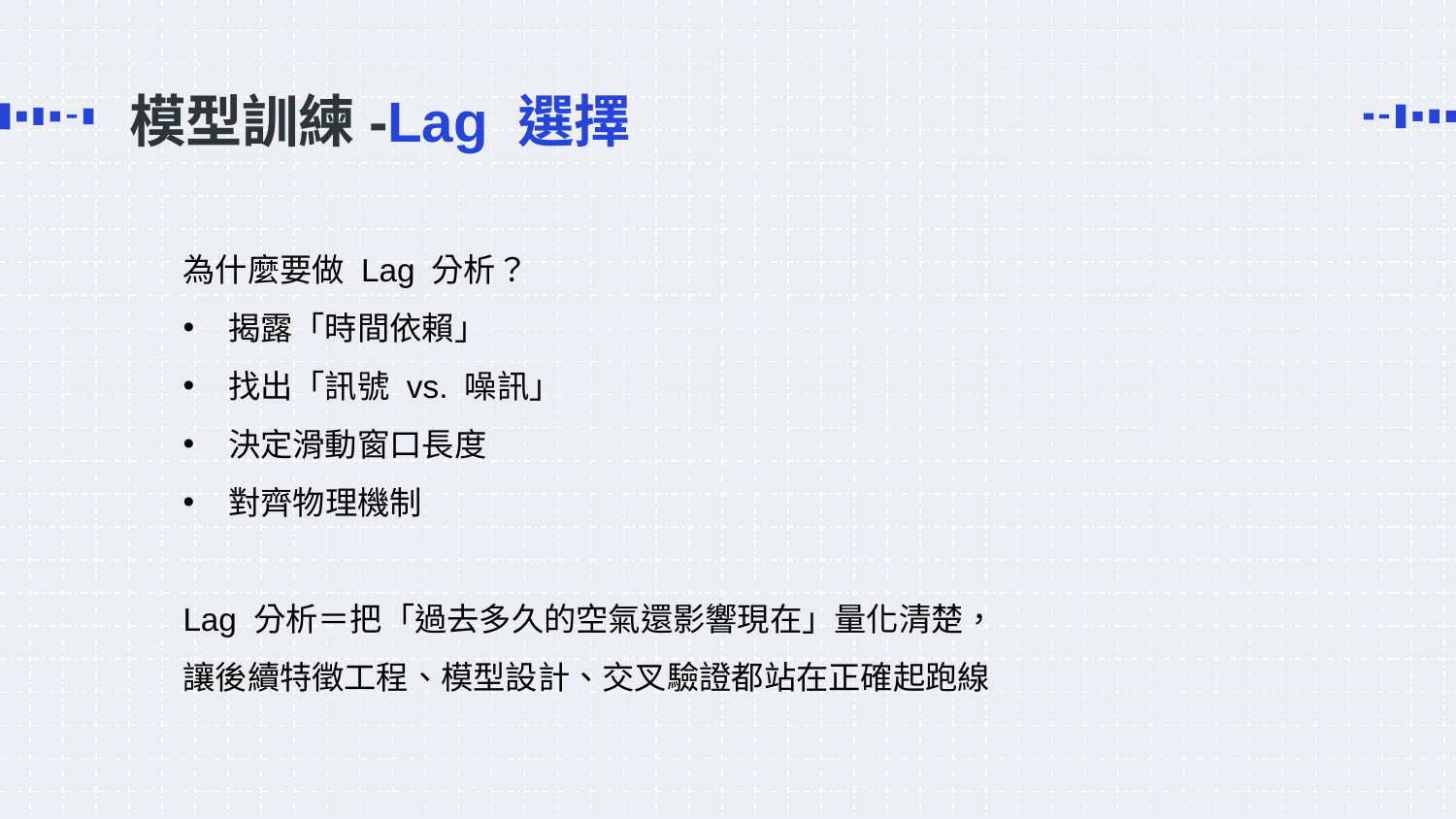

# 模型訓練-Lag 選擇
為什麼要做 Lag 分析？
揭露「時間依賴」
找出「訊號 vs. 噪訊」
決定滑動窗口長度
對齊物理機制

Lag 分析＝把「過去多久的空氣還影響現在」量化清楚，
讓後續特徵工程、模型設計、交叉驗證都站在正確起跑線